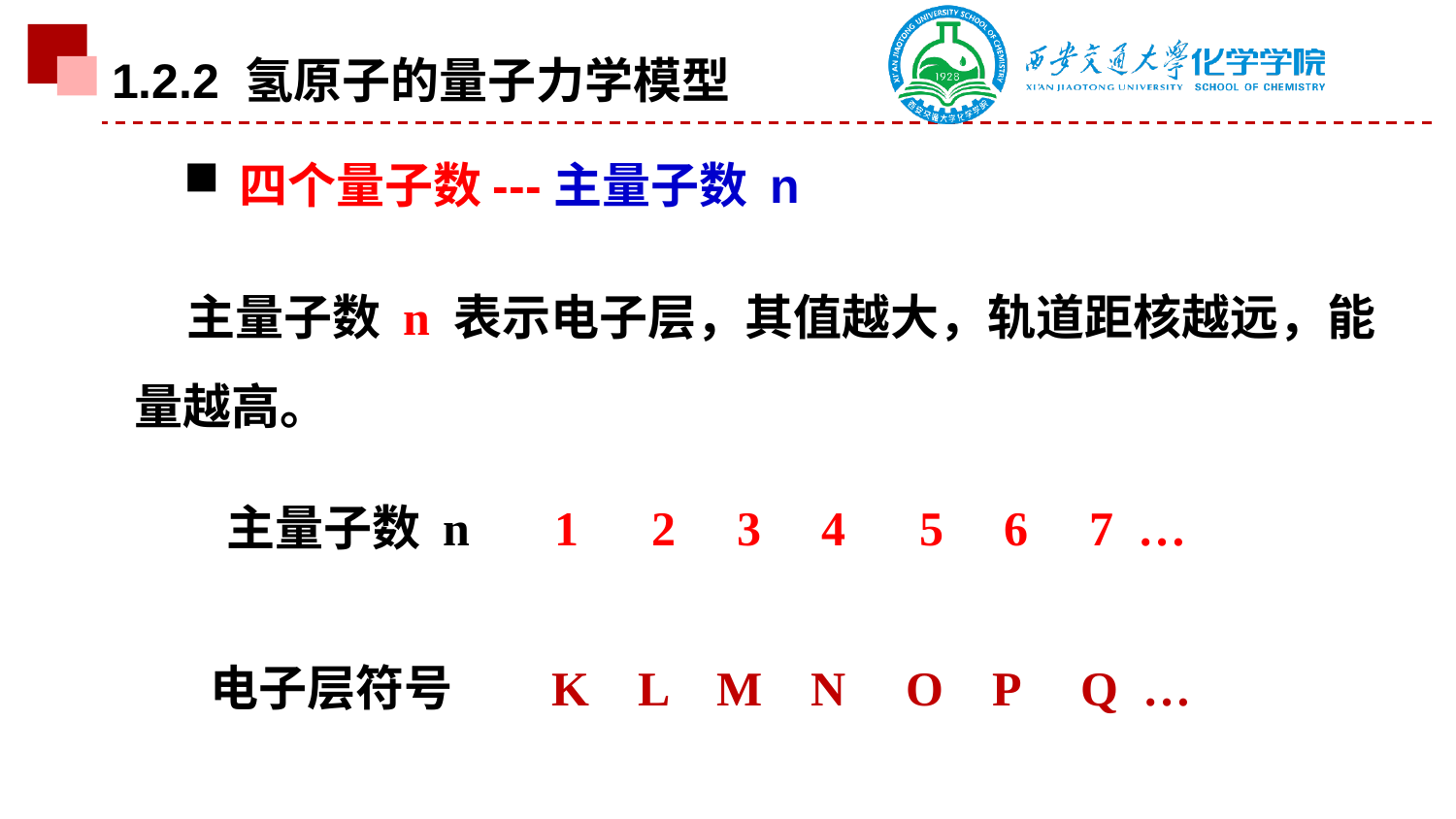

1.2.2 氢原子的量子力学模型
四个量子数---主量子数 n
   主量子数 n 表示电子层，其值越大，轨道距核越远，能量越高。
主量子数 n       1      2     3     4      5     6     7  …
电子层符号        K    L    M    N     O    P     Q  …